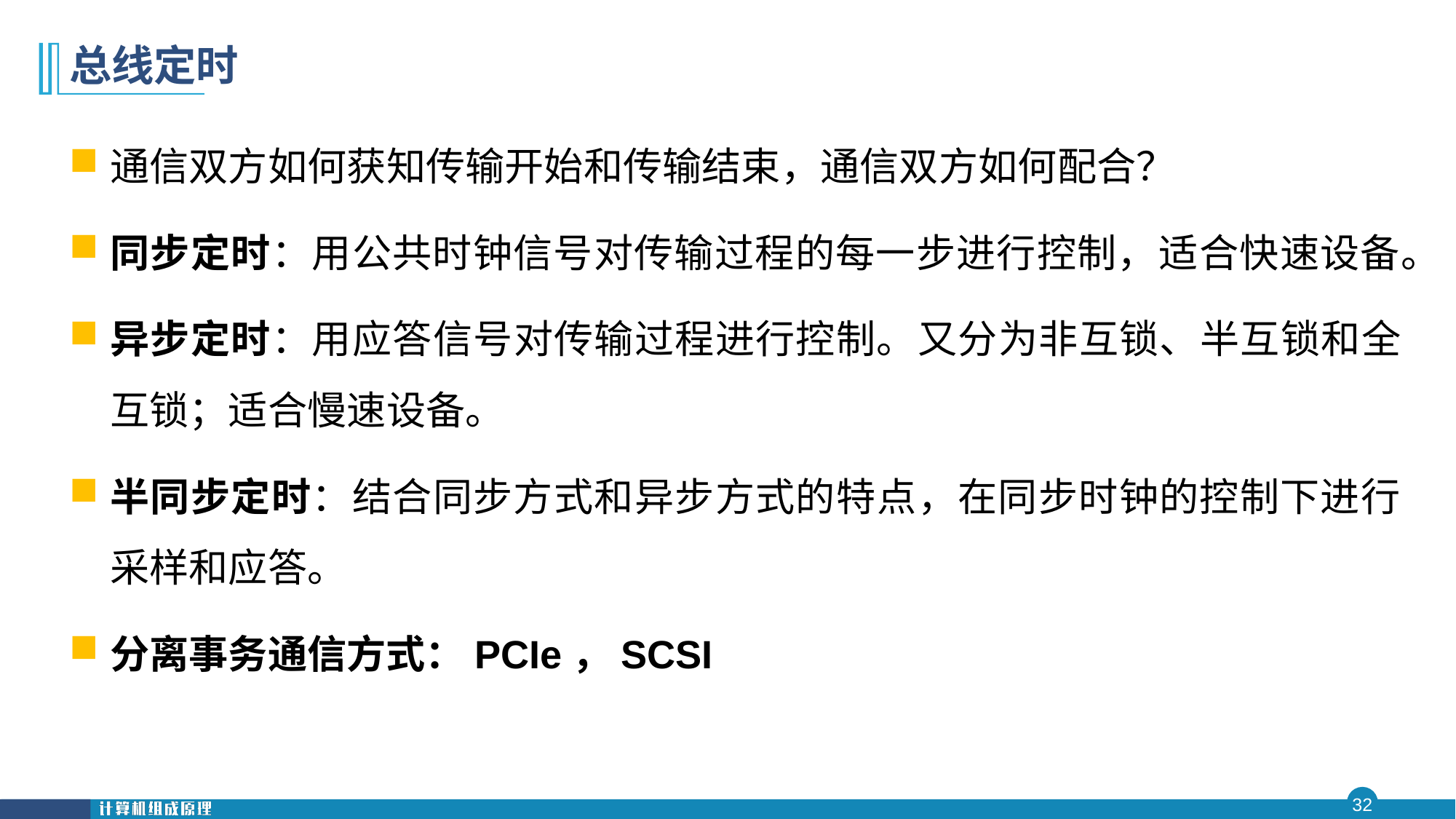

# 总线定时
通信双方如何获知传输开始和传输结束，通信双方如何配合？
同步定时：用公共时钟信号对传输过程的每一步进行控制，适合快速设备。
异步定时：用应答信号对传输过程进行控制。又分为非互锁、半互锁和全互锁；适合慢速设备。
半同步定时：结合同步方式和异步方式的特点，在同步时钟的控制下进行采样和应答。
分离事务通信方式：PCIe，SCSI